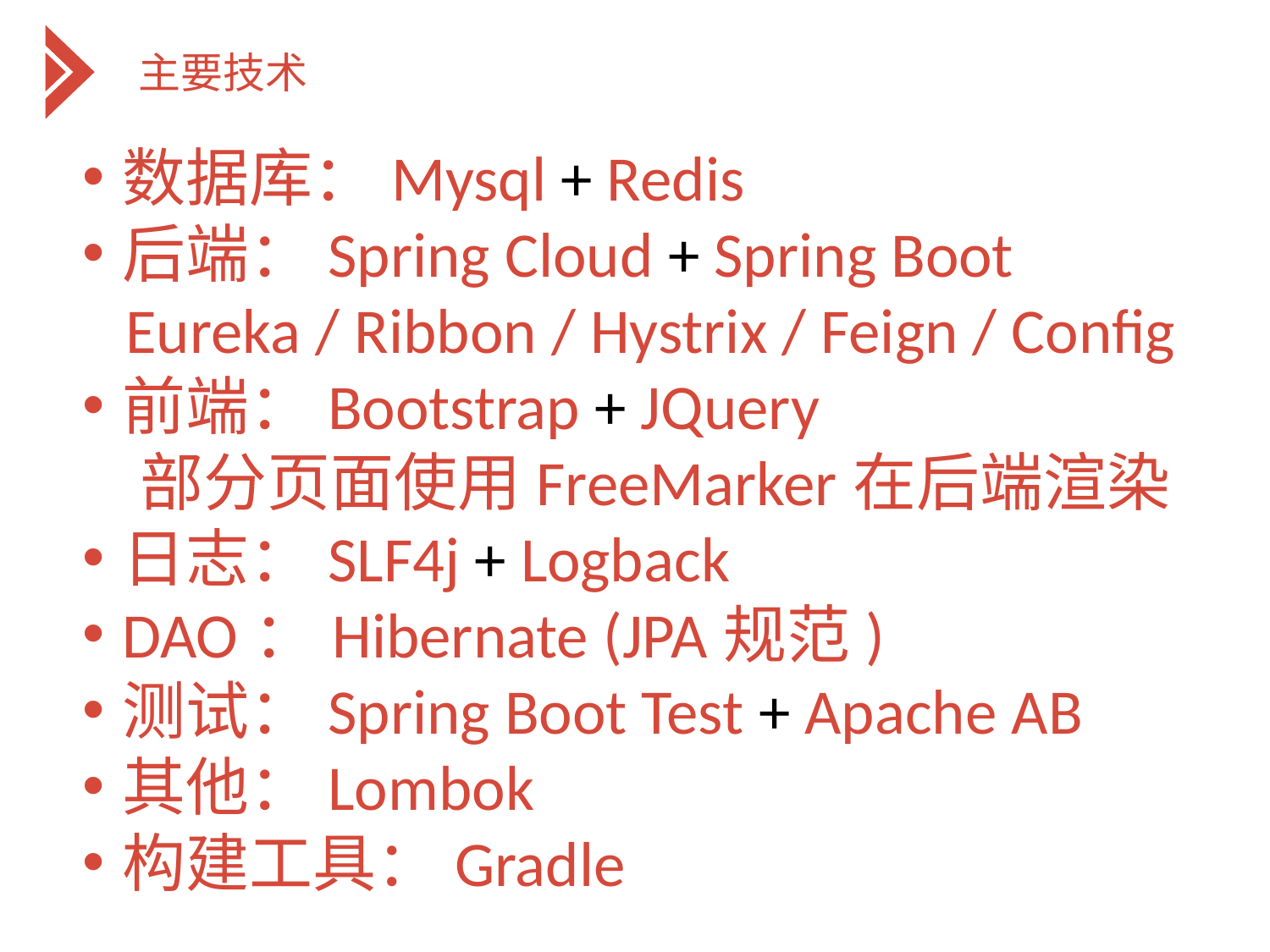

主要技术
数据库：Mysql + Redis
后端：Spring Cloud + Spring Boot
   Eureka / Ribbon / Hystrix / Feign / Config
前端：Bootstrap + JQuery
   部分页面使用FreeMarker在后端渲染
日志：SLF4j + Logback
DAO：Hibernate (JPA规范)
测试：Spring Boot Test + Apache AB
其他：Lombok
构建工具：Gradle